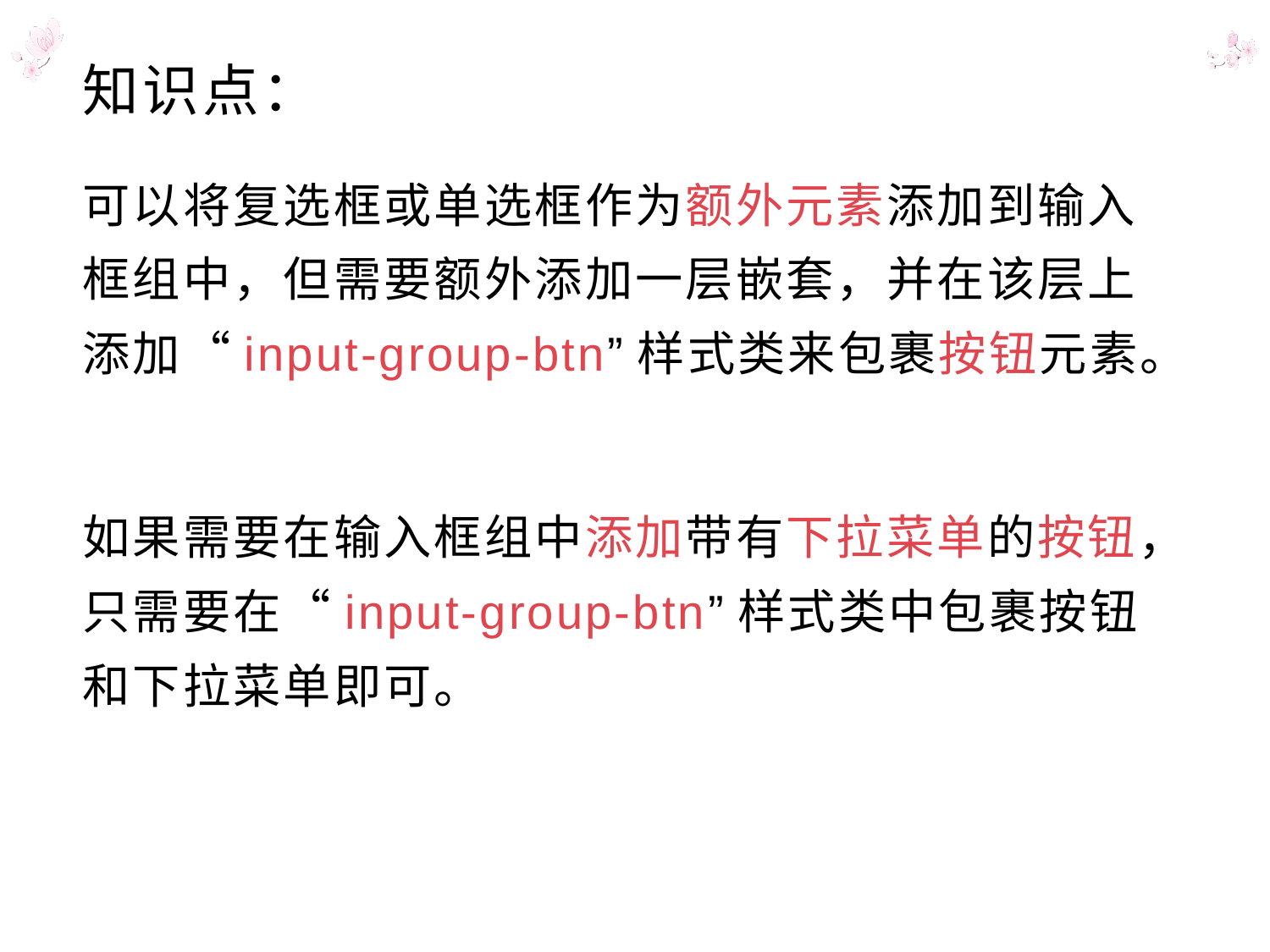

# 知识点：
可以将复选框或单选框作为额外元素添加到输入框组中，但需要额外添加一层嵌套，并在该层上添加“input-group-btn”样式类来包裹按钮元素。

如果需要在输入框组中添加带有下拉菜单的按钮，只需要在“input-group-btn”样式类中包裹按钮和下拉菜单即可。